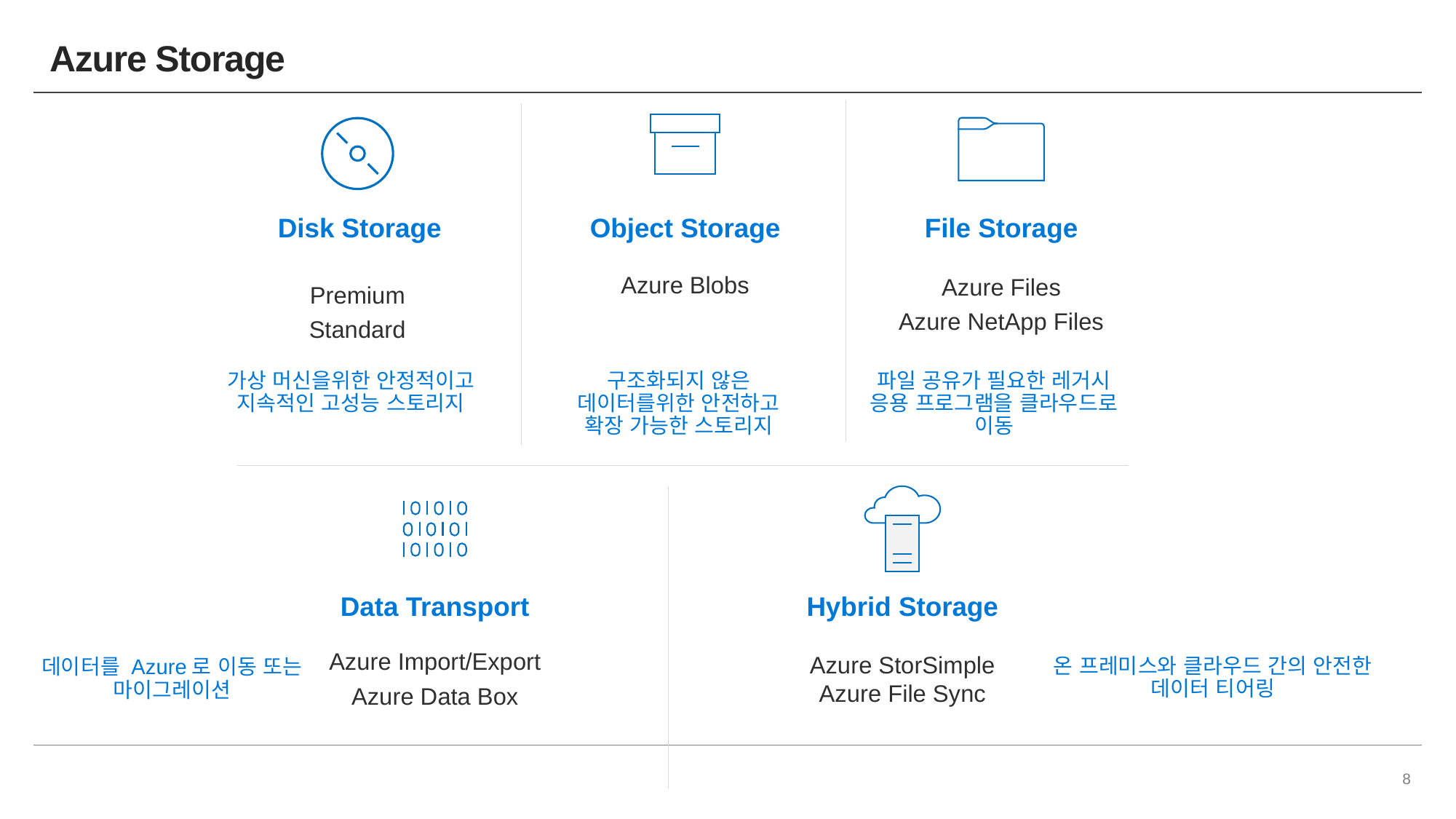

# Azure Storage

File Storage
Azure Files
Azure NetApp Files

파일 공유가 필요한 레거시 응용 프로그램을 클라우드로 이동

Object Storage
Azure Blobs
구조화되지 않은 데이터를위한 안전하고 확장 가능한 스토리지

Disk Storage
Premium
Standard
가상 머신을위한 안정적이고 지속적인 고성능 스토리지

Data Transport
Azure Import/Export
Azure Data Box

데이터를 Azure로 이동 또는 마이그레이션

Hybrid Storage
Azure StorSimple
Azure File Sync
온 프레미스와 클라우드 간의 안전한 데이터 티어링